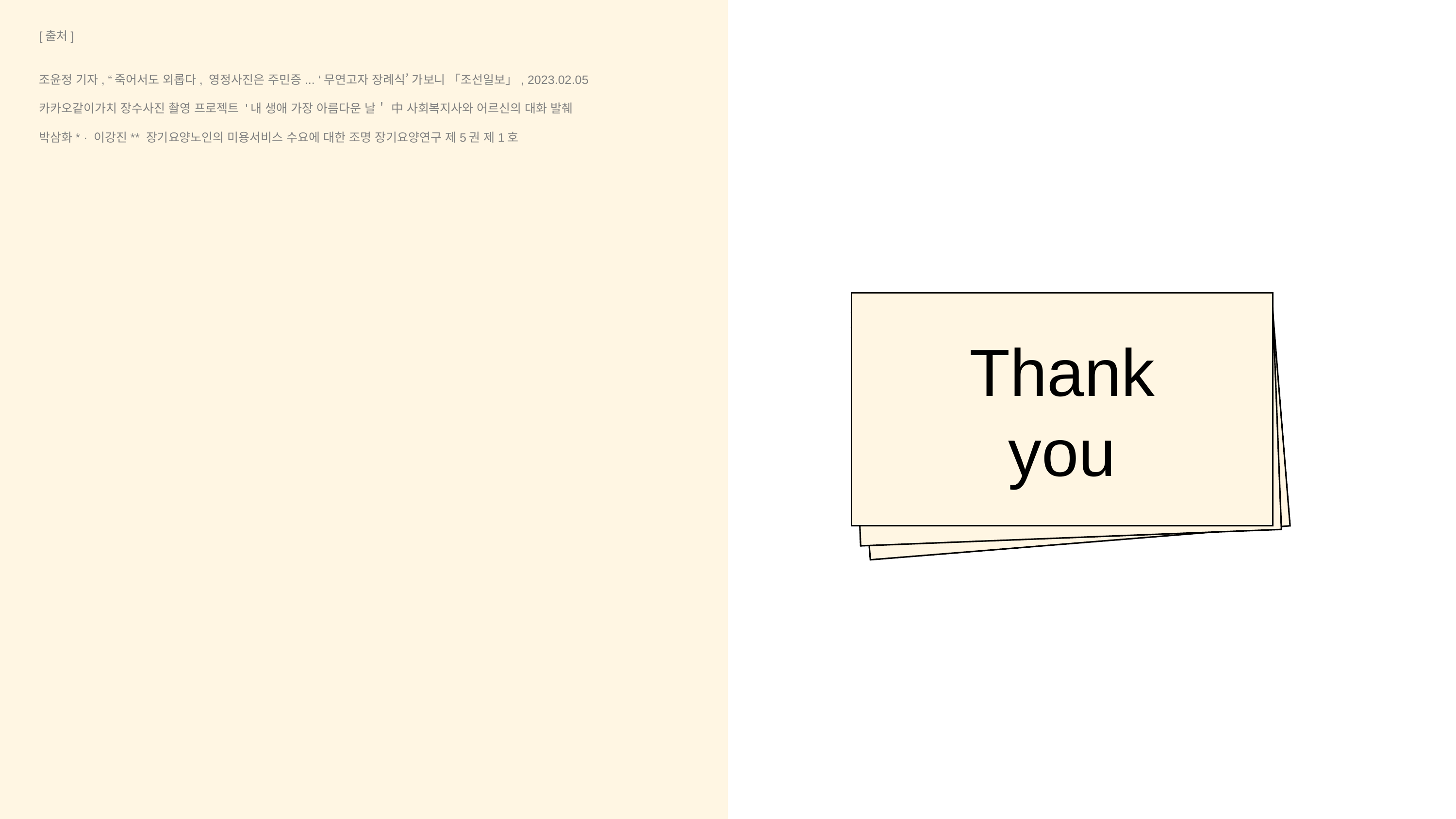

[출처]

조윤정 기자, “죽어서도 외롭다, 영정사진은 주민증... ‘무연고자 장례식’ 가보니 「조선일보」, 2023.02.05
카카오같이가치 장수사진 촬영 프로젝트 '내 생애 가장 아름다운 날＇ 中 사회복지사와 어르신의 대화 발췌
박삼화* · 이강진** 장기요양노인의 미용서비스 수요에 대한 조명 장기요양연구 제5권 제1호

Thank
you